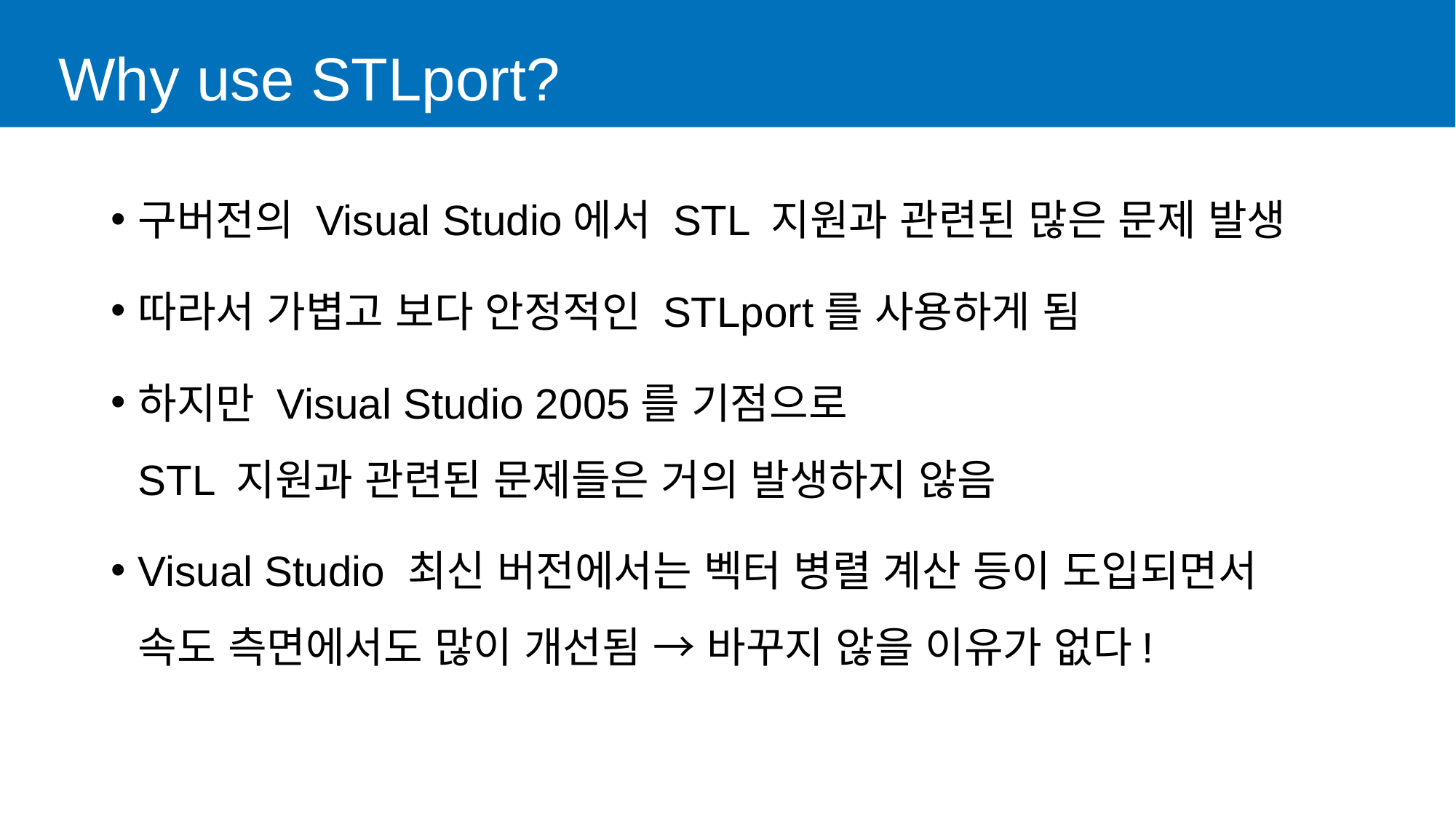

# Why use STLport?
구버전의 Visual Studio에서 STL 지원과 관련된 많은 문제 발생
따라서 가볍고 보다 안정적인 STLport를 사용하게 됨
하지만 Visual Studio 2005를 기점으로
STL 지원과 관련된 문제들은 거의 발생하지 않음
Visual Studio 최신 버전에서는 벡터 병렬 계산 등이 도입되면서
속도 측면에서도 많이 개선됨 → 바꾸지 않을 이유가 없다!